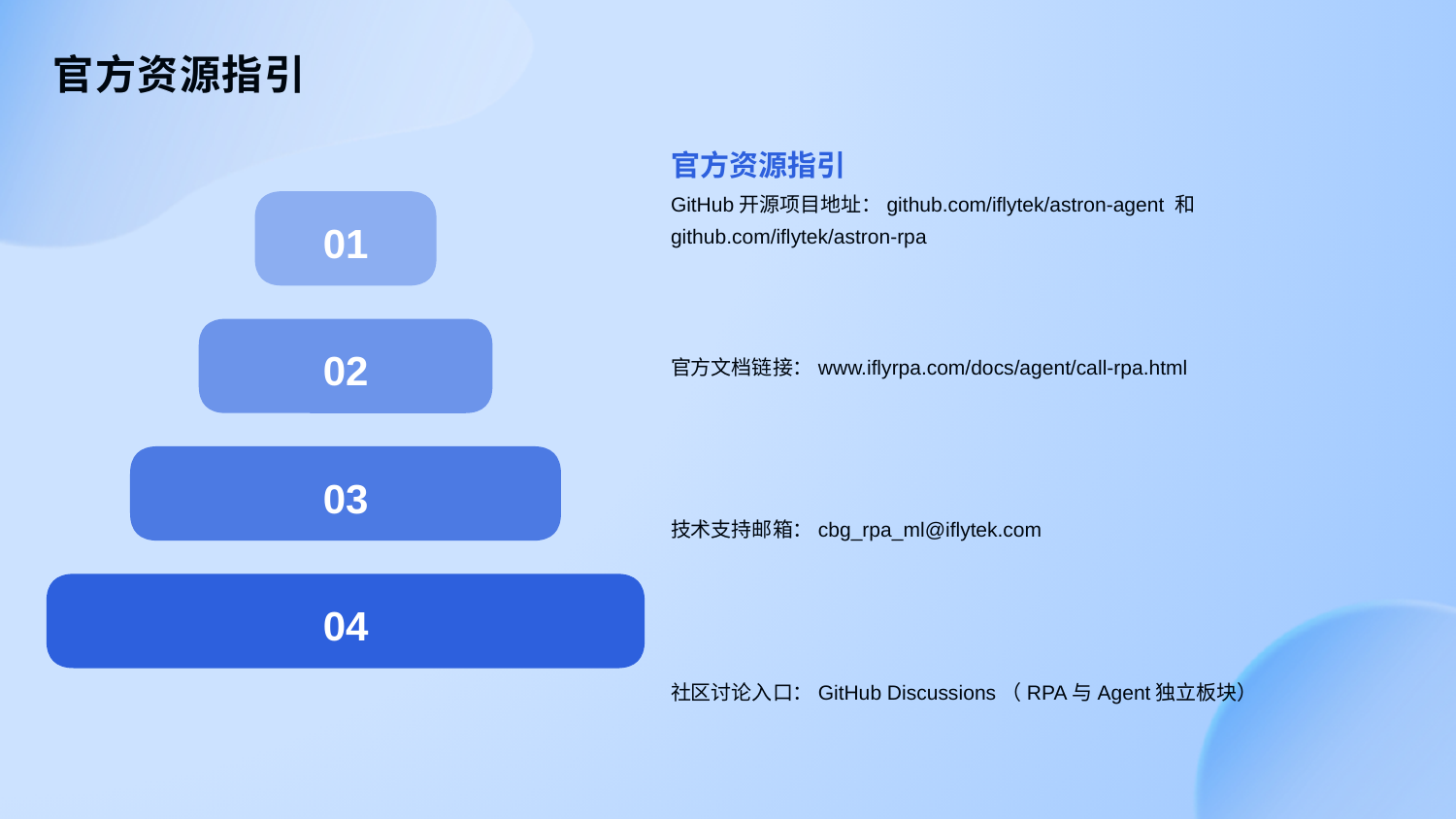

官方资源指引
官方资源指引
GitHub开源项目地址：github.com/iflytek/astron-agent 和 github.com/iflytek/astron-rpa

01

02
官方文档链接：www.iflyrpa.com/docs/agent/call-rpa.html

03

技术支持邮箱：cbg_rpa_ml@iflytek.com

04

社区讨论入口：GitHub Discussions（RPA与Agent独立板块）